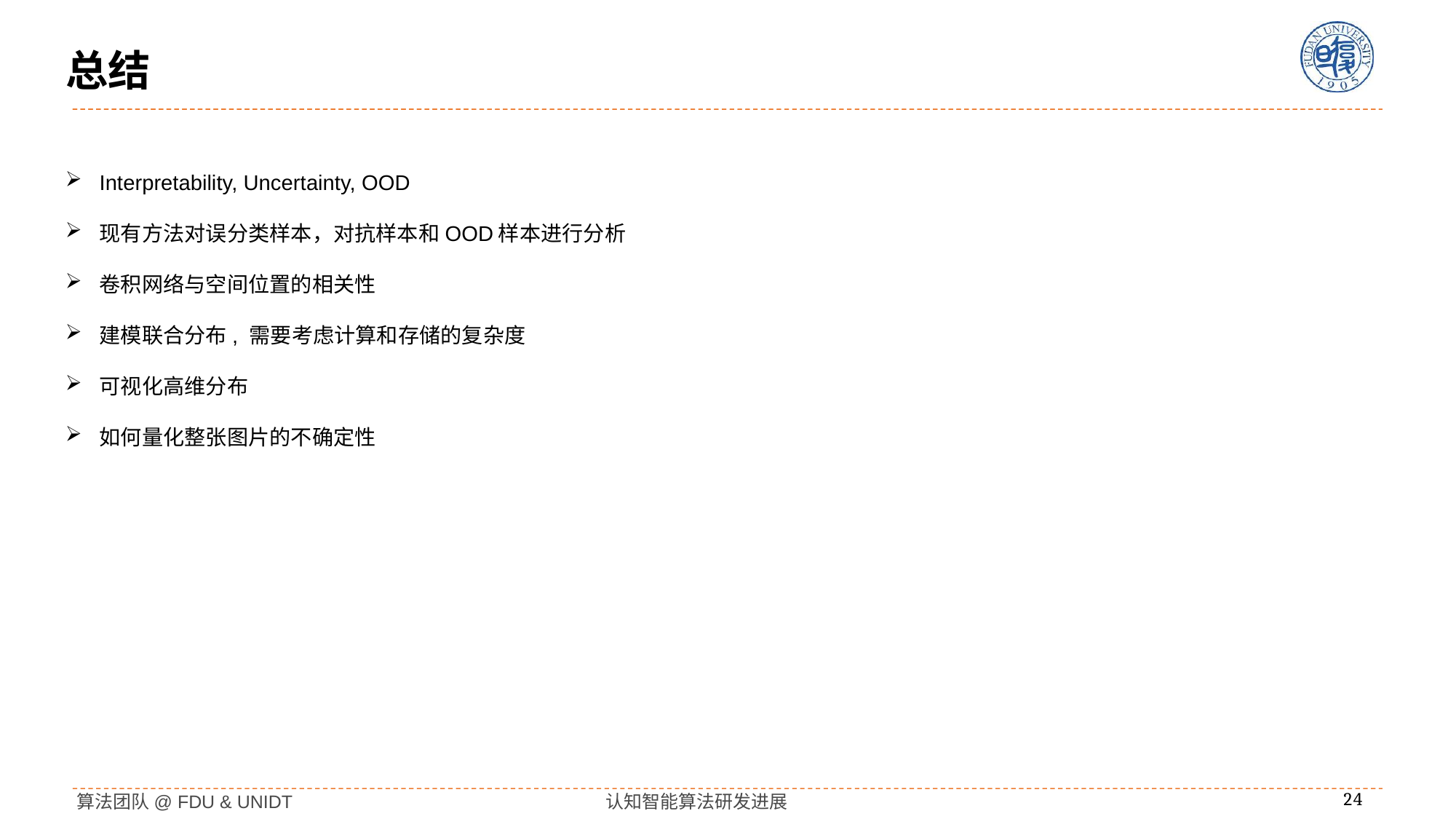

# 总结
Interpretability, Uncertainty, OOD

现有方法对误分类样本，对抗样本和OOD样本进行分析

卷积网络与空间位置的相关性

建模联合分布, 需要考虑计算和存储的复杂度

可视化高维分布

如何量化整张图片的不确定性